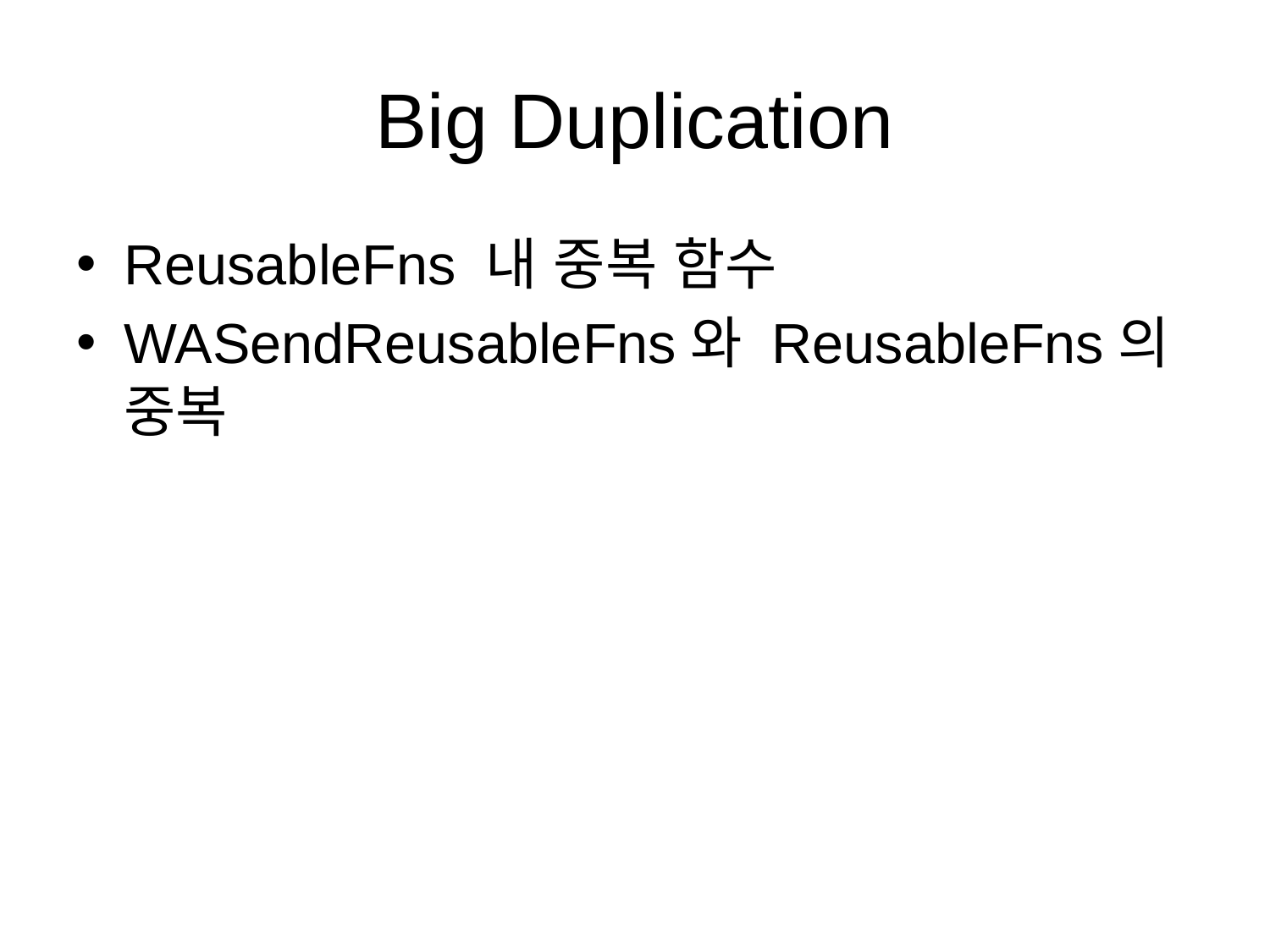

# Big Duplication
ReusableFns 내 중복 함수
WASendReusableFns와 ReusableFns의 중복